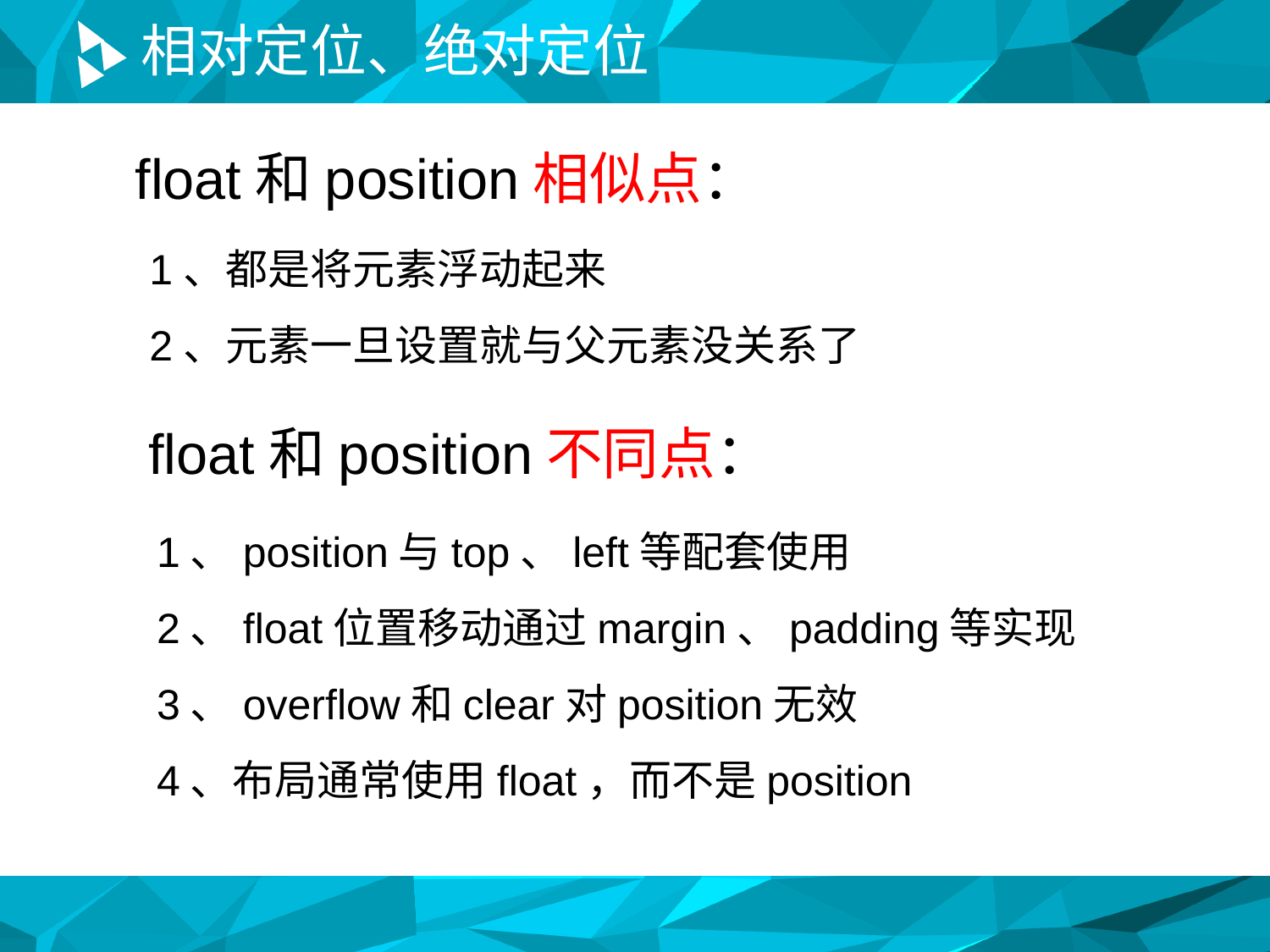

# 相对定位、绝对定位
float和position相似点：
1、都是将元素浮动起来
2、元素一旦设置就与父元素没关系了
float和position不同点：
1、position与top、left等配套使用
2、float位置移动通过margin、padding等实现
3、overflow和clear对position无效
4、布局通常使用float，而不是position